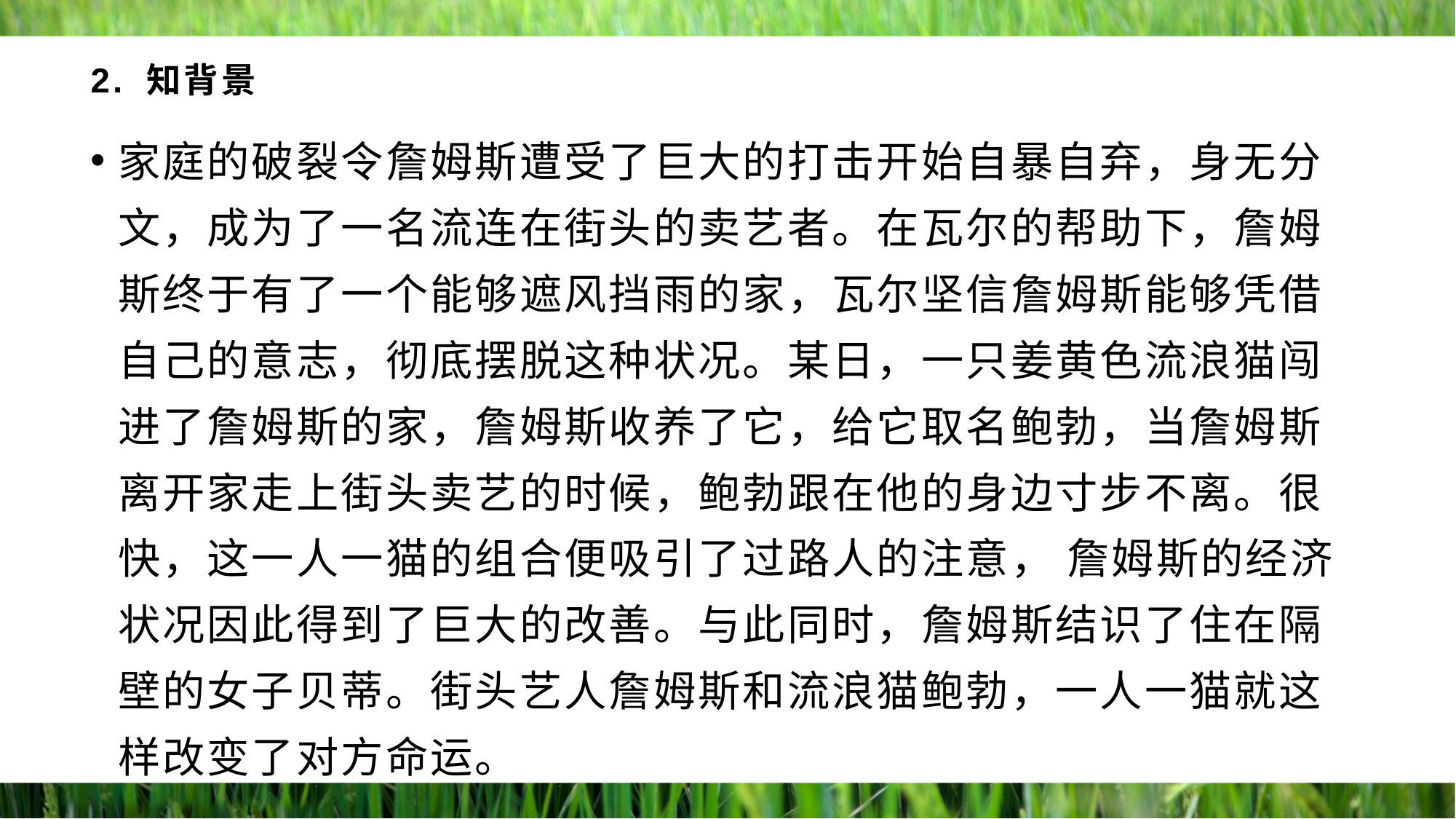

# 2. 知背景
家庭的破裂令詹姆斯遭受了巨大的打击开始自暴自弃，身无分文，成为了一名流连在街头的卖艺者。在瓦尔的帮助下，詹姆斯终于有了一个能够遮风挡雨的家，瓦尔坚信詹姆斯能够凭借自己的意志，彻底摆脱这种状况。某日，一只姜黄色流浪猫闯进了詹姆斯的家，詹姆斯收养了它，给它取名鲍勃，当詹姆斯离开家走上街头卖艺的时候，鲍勃跟在他的身边寸步不离。很快，这一人一猫的组合便吸引了过路人的注意， 詹姆斯的经济状况因此得到了巨大的改善。与此同时，詹姆斯结识了住在隔壁的女子贝蒂。街头艺人詹姆斯和流浪猫鲍勃，一人一猫就这样改变了对方命运。